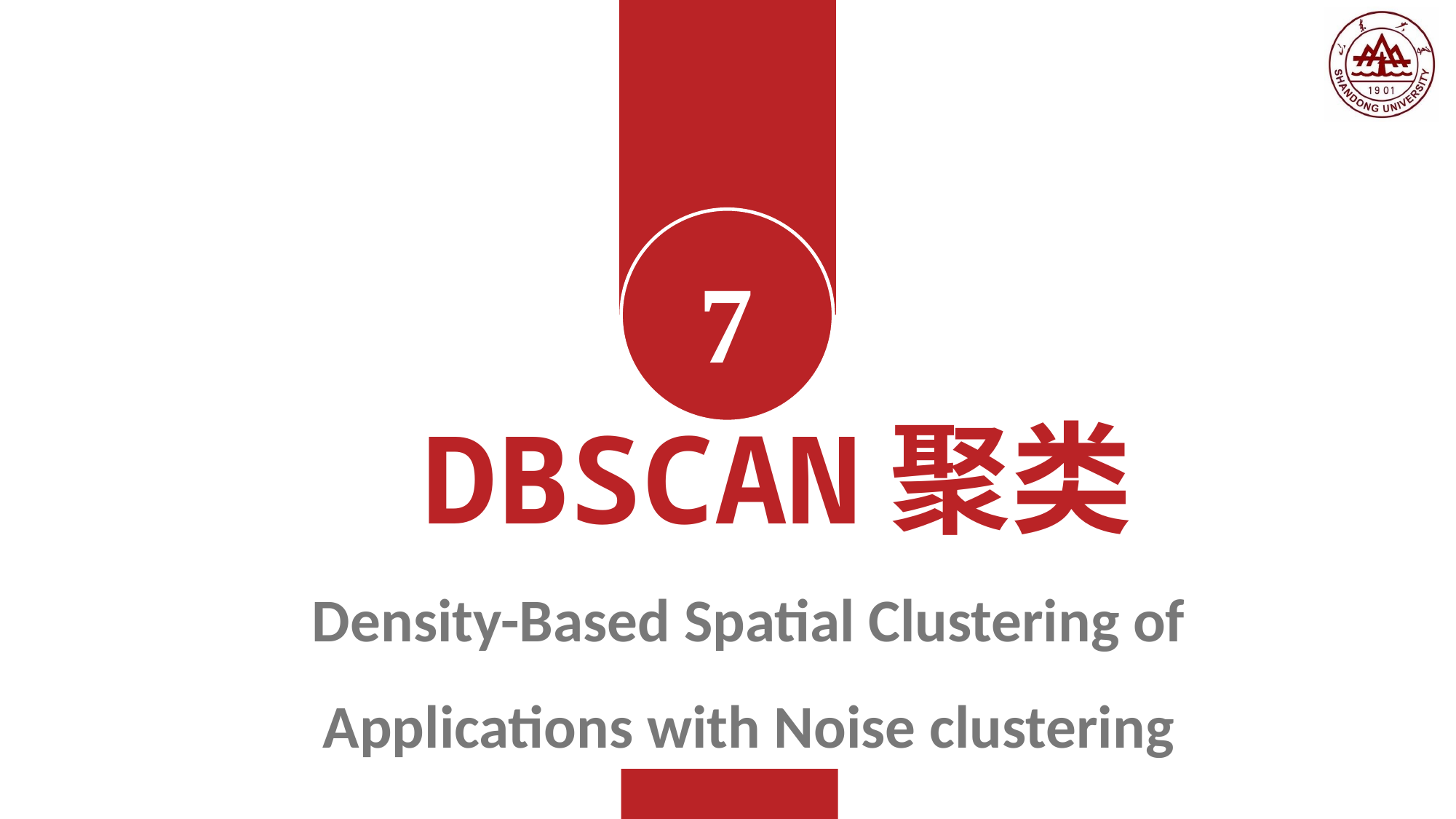

7
 DBSCAN聚类
Density-Based Spatial Clustering of Applications with Noise clustering